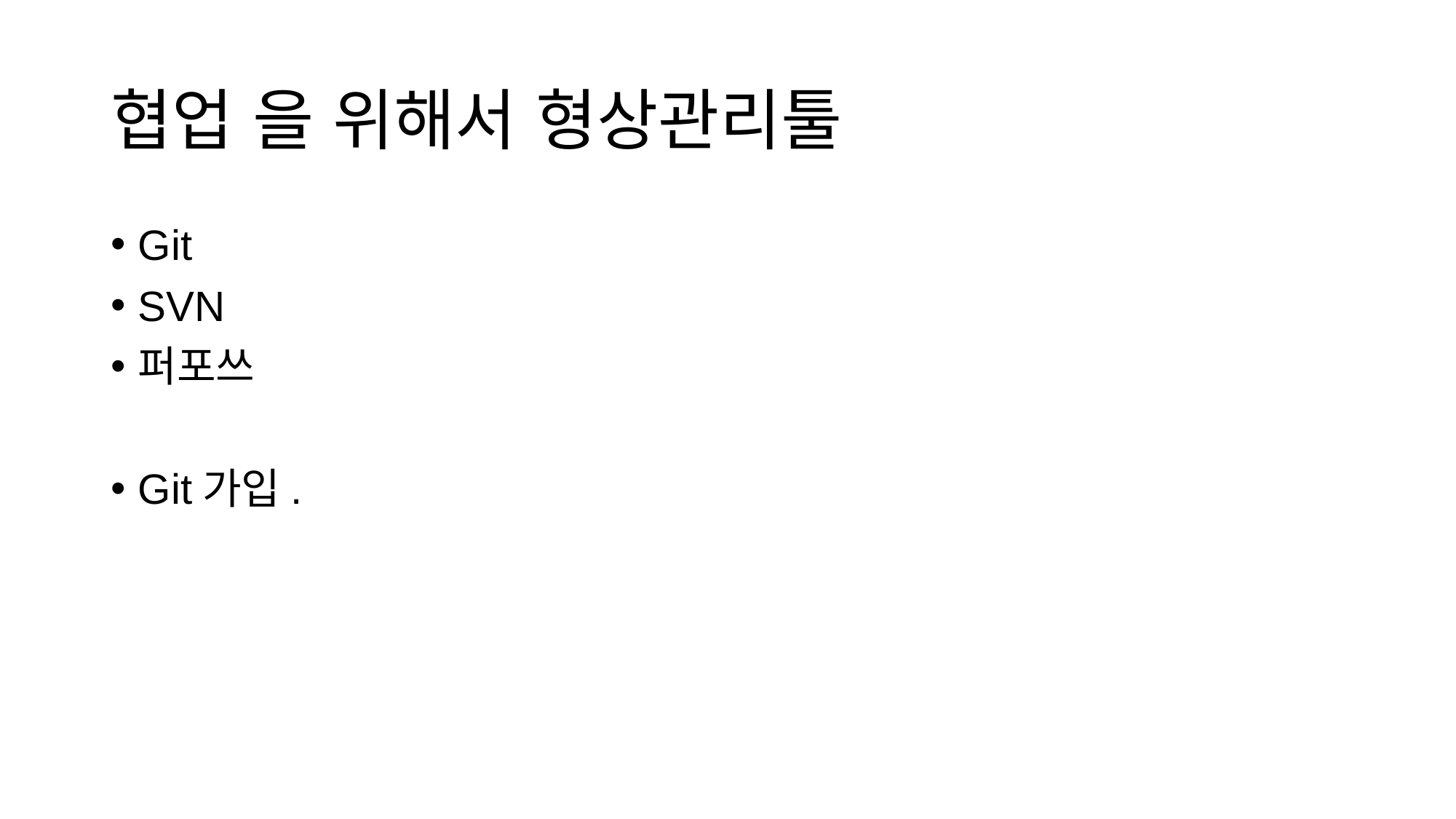

# 협업 을 위해서 형상관리툴
Git
SVN
퍼포쓰

Git가입.